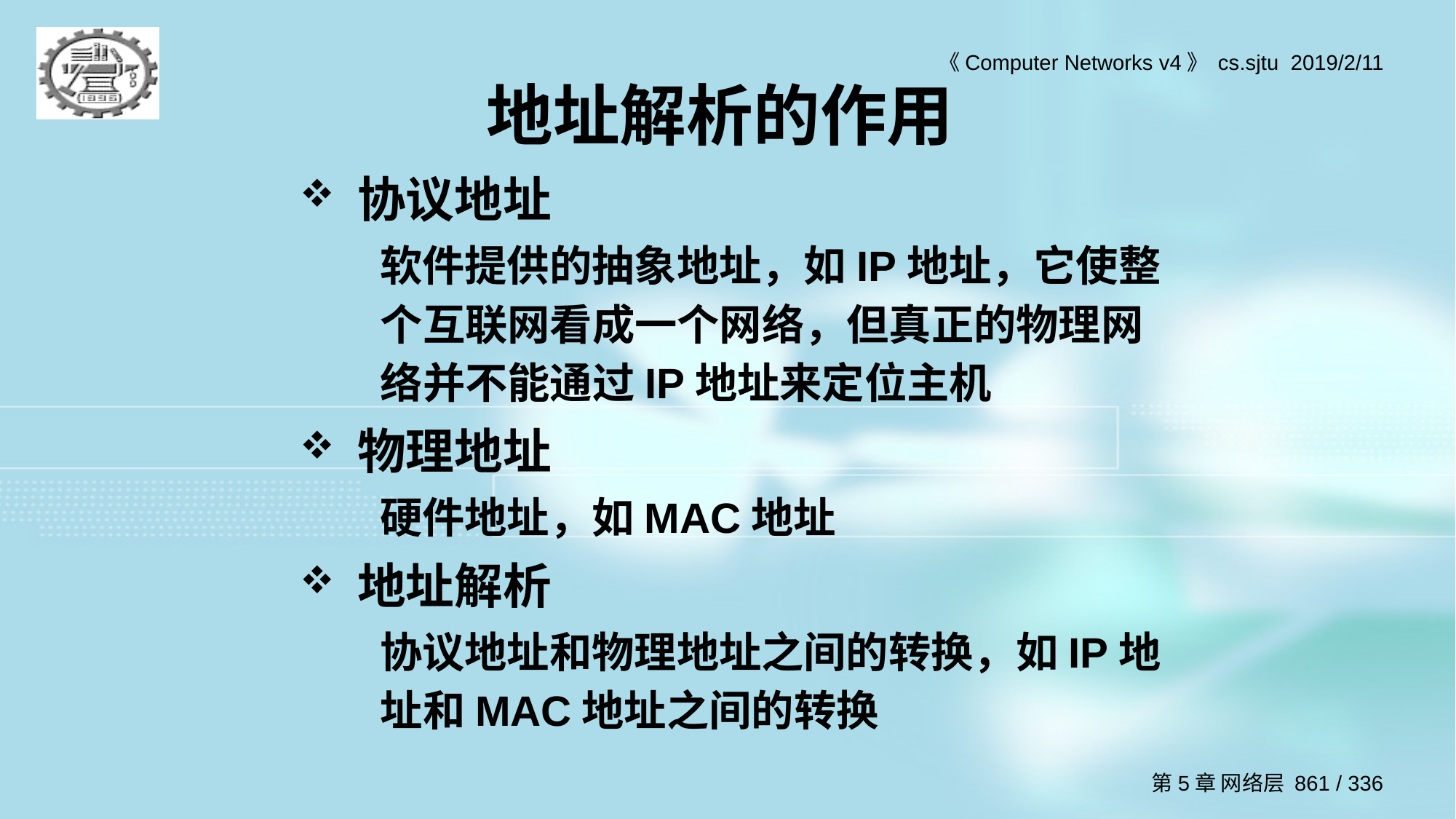

# 地址解析的作用
协议地址
软件提供的抽象地址，如IP地址，它使整个互联网看成一个网络，但真正的物理网络并不能通过IP地址来定位主机
物理地址
硬件地址，如MAC地址
地址解析
协议地址和物理地址之间的转换，如IP地址和MAC地址之间的转换